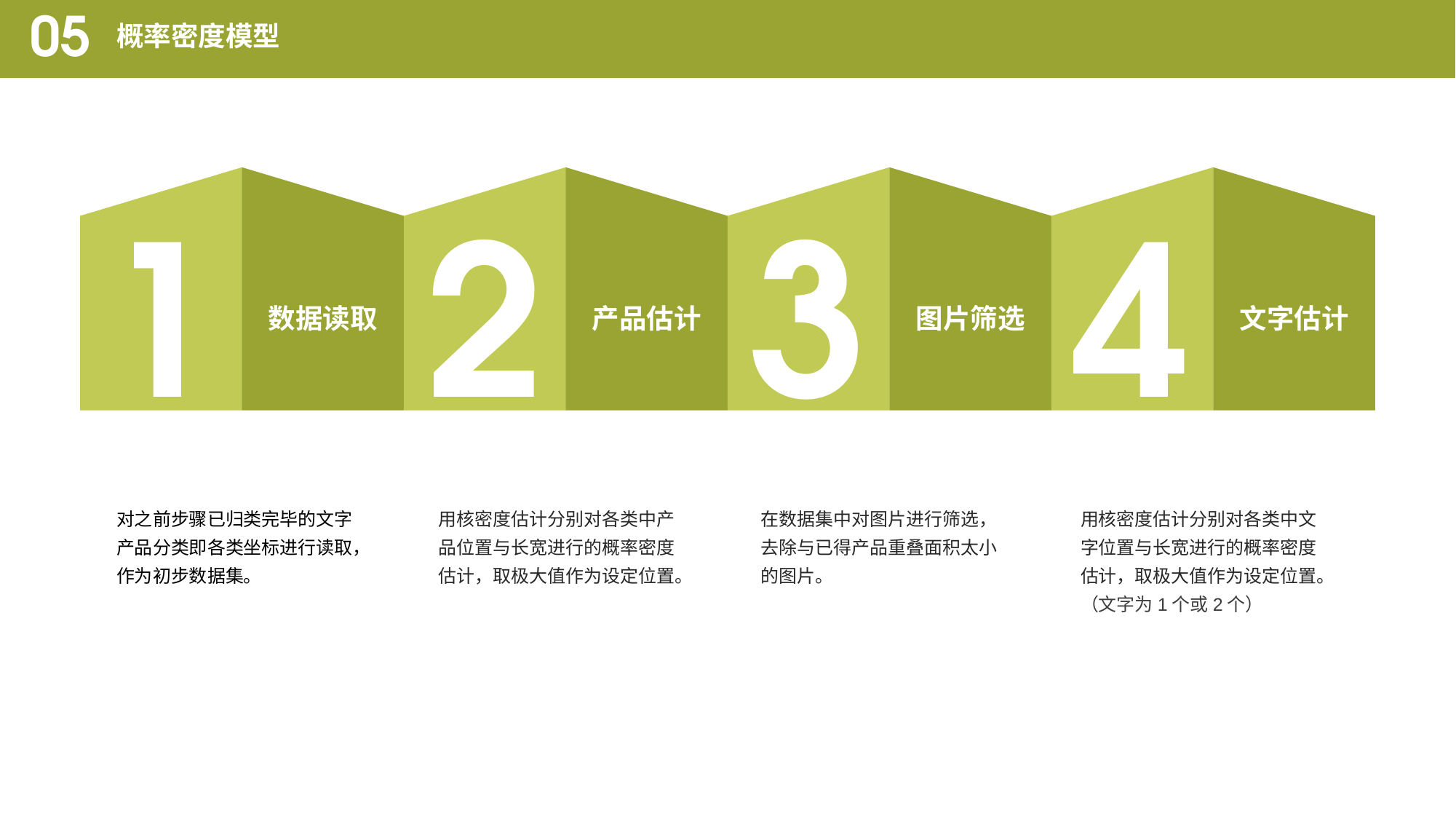

05
概率密度模型
1
数据读取
2
产品估计
3
图片筛选
4
文字估计
对之前步骤已归类完毕的文字产品分类即各类坐标进行读取，作为初步数据集。
用核密度估计分别对各类中产品位置与长宽进行的概率密度估计，取极大值作为设定位置。
在数据集中对图片进行筛选，去除与已得产品重叠面积太小的图片。
用核密度估计分别对各类中文字位置与长宽进行的概率密度估计，取极大值作为设定位置。
（文字为1个或2个）